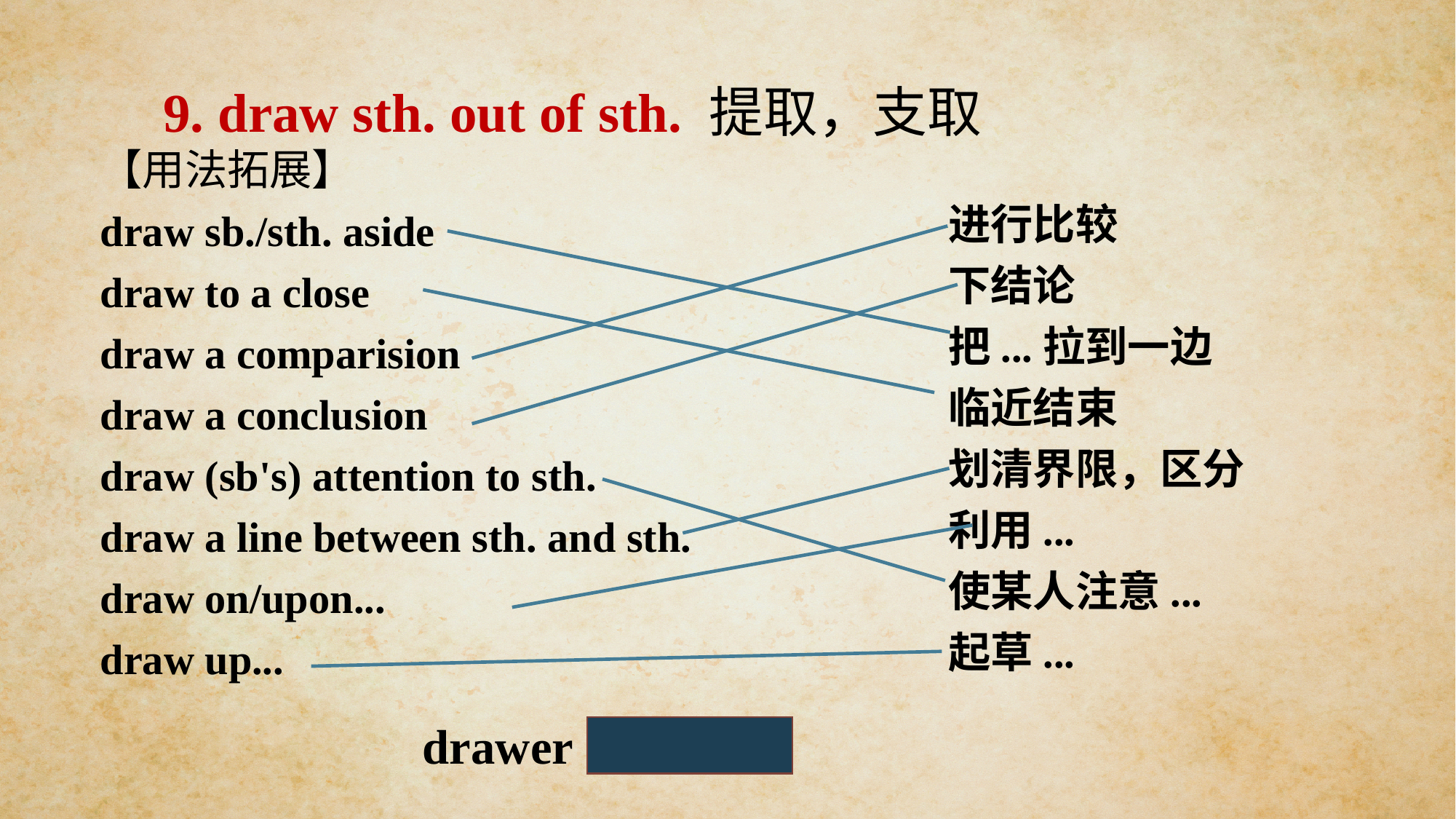

9. draw sth. out of sth. 提取，支取

【用法拓展】
draw sb./sth. aside
draw to a close
draw a comparision
draw a conclusion
draw (sb's) attention to sth.
draw a line between sth. and sth.
draw on/upon...
draw up...
进行比较
下结论
把...拉到一边
临近结束
划清界限，区分
利用...
使某人注意...
起草...
drawer 抽屉